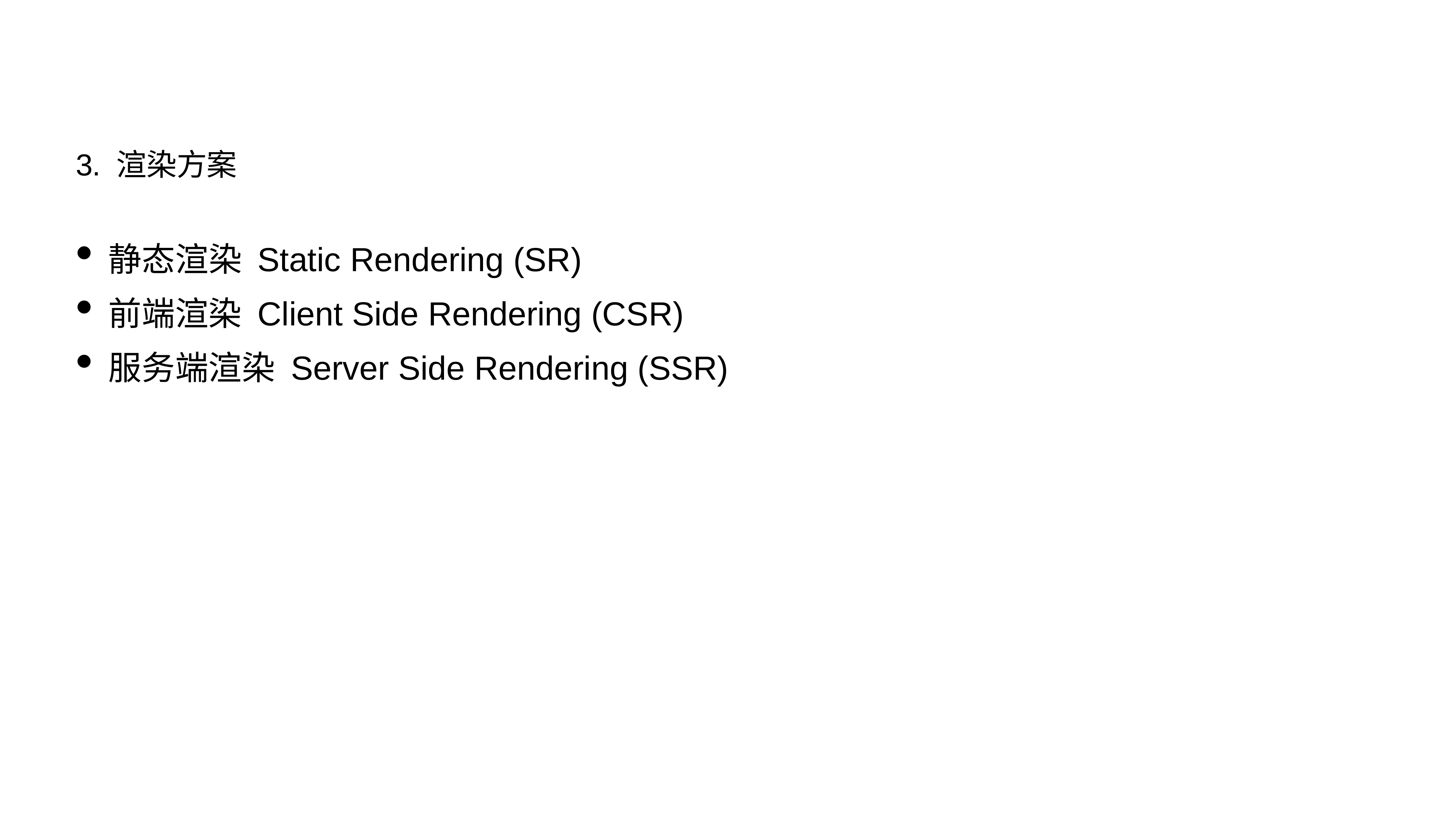

3. 渲染方案
静态渲染 Static Rendering (SR)
前端渲染 Client Side Rendering (CSR)
服务端渲染 Server Side Rendering (SSR)